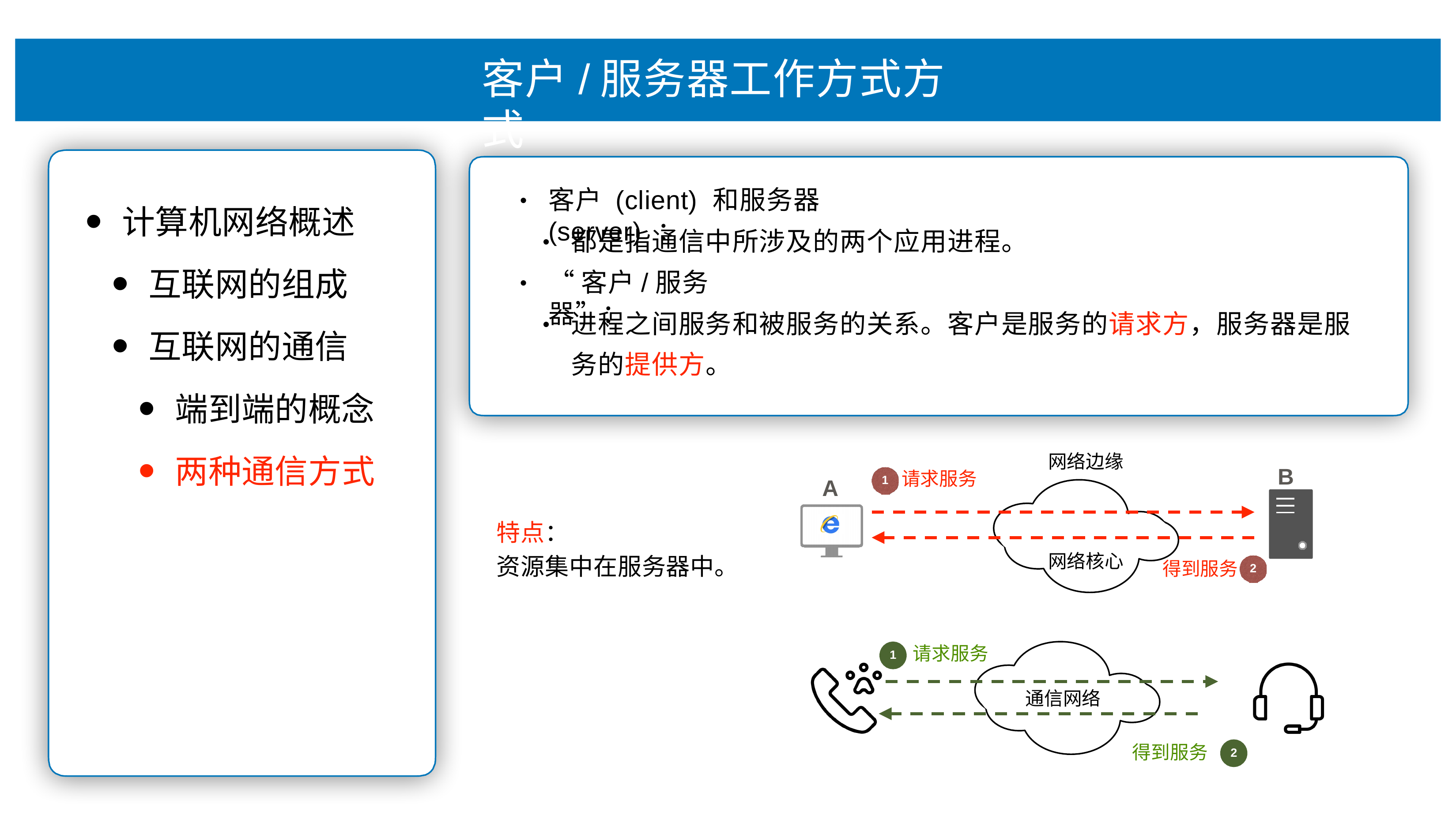

# 客户/服务器⼯作⽅式⽅式

客户 (client) 和服务器 (server) ：
•
计算机⽹络概述
互联⽹的组成
互联⽹的通信
端到端的概念
两种通信⽅式
都是指通信中所涉及的两个应⽤进程。
•
“客户/服务器”：
•
进程之间服务和被服务的关系。客户是服务的请求⽅，服务器是服 务的提供⽅。
•
⽹络边缘
B
请求服务

1
A

特点：
资源集中在服务器中。

⽹络核⼼

得到服务
2
请求服务

1

通信⽹络

得到服务

2